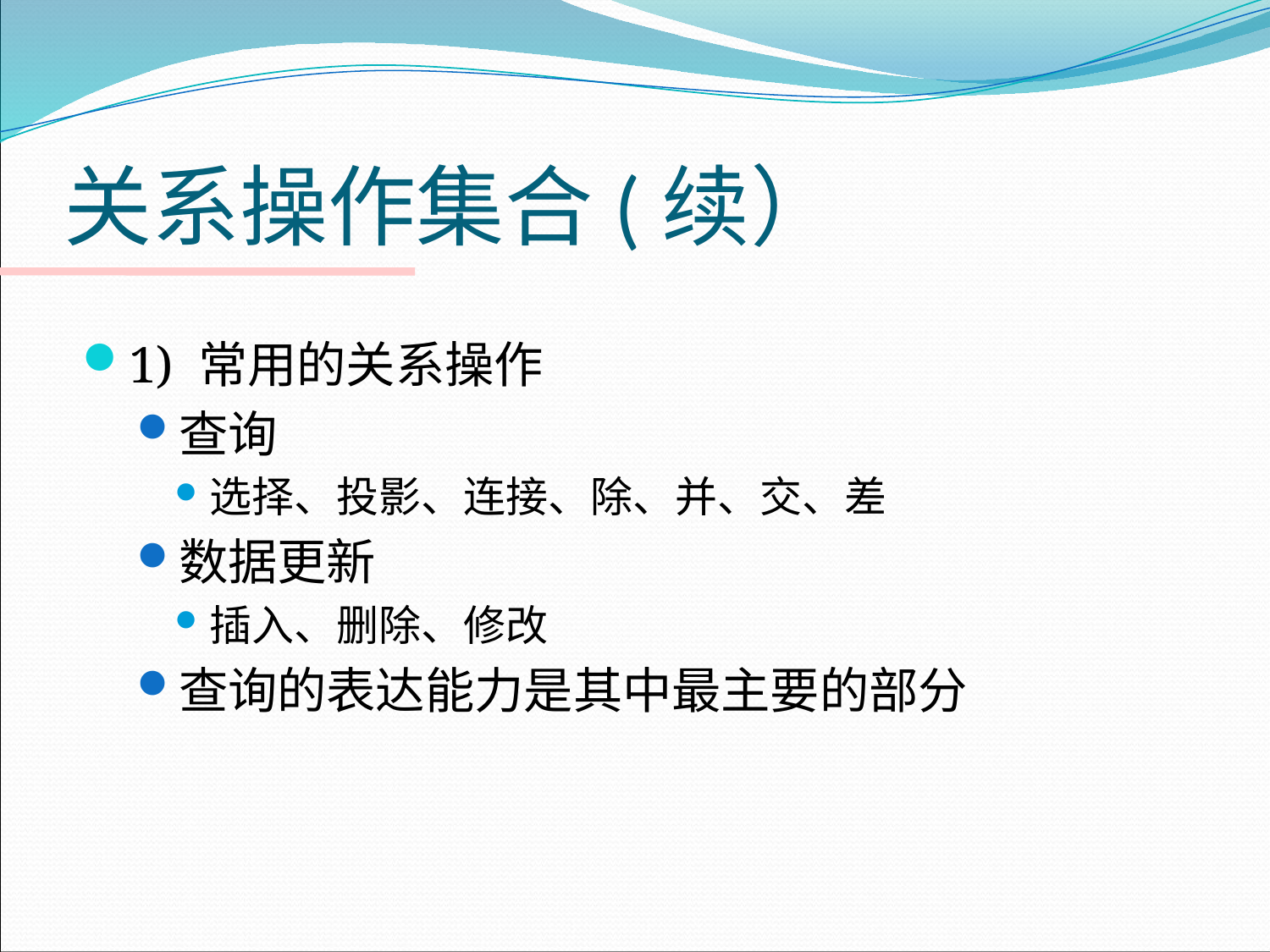

# 关系操作集合(续）
1) 常用的关系操作
查询
选择、投影、连接、除、并、交、差
数据更新
插入、删除、修改
查询的表达能力是其中最主要的部分

103